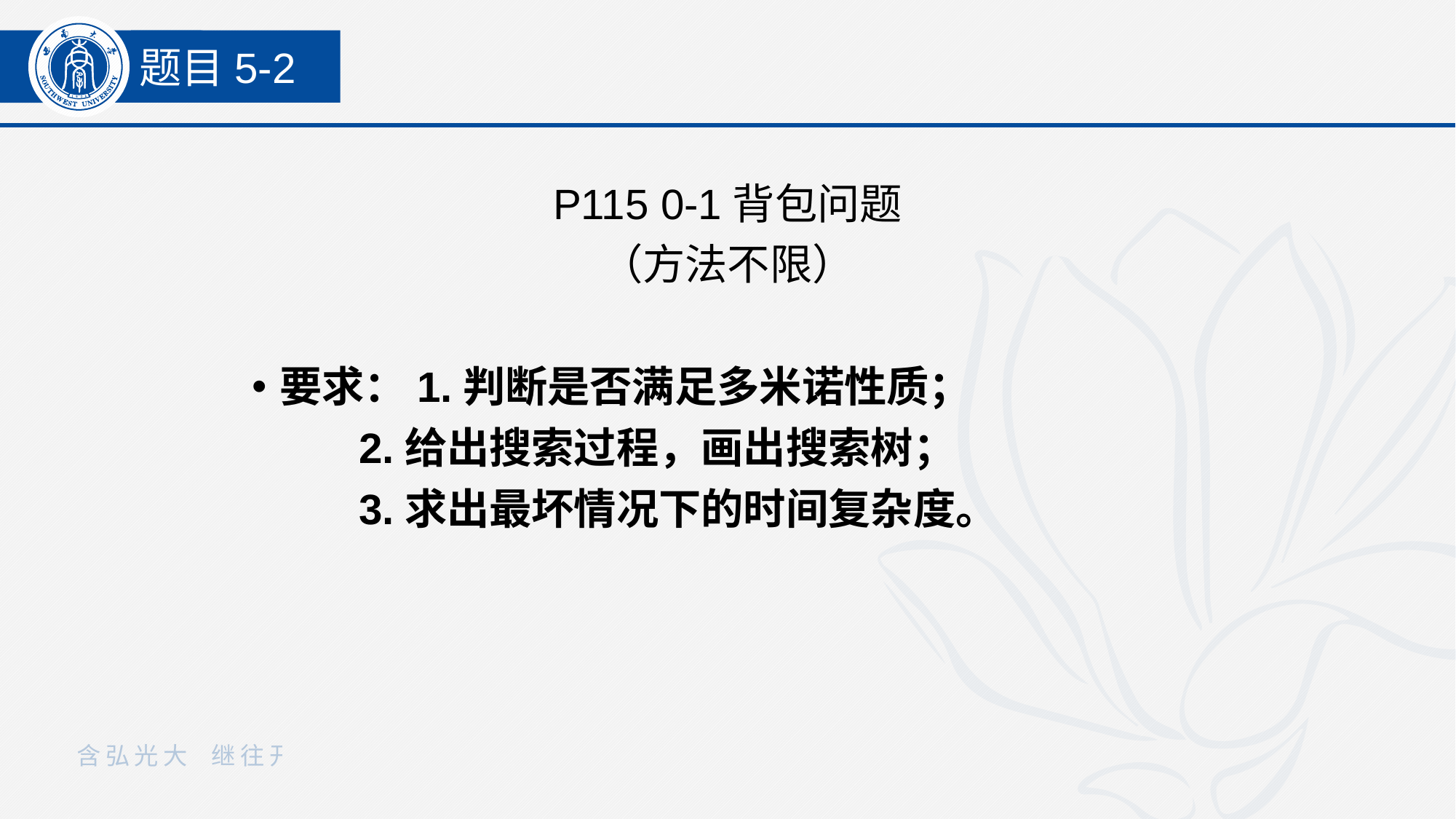

题目5-2
P115 0-1背包问题
（方法不限）

要求：1.判断是否满足多米诺性质；
         2.给出搜索过程，画出搜索树；
         3.求出最坏情况下的时间复杂度。